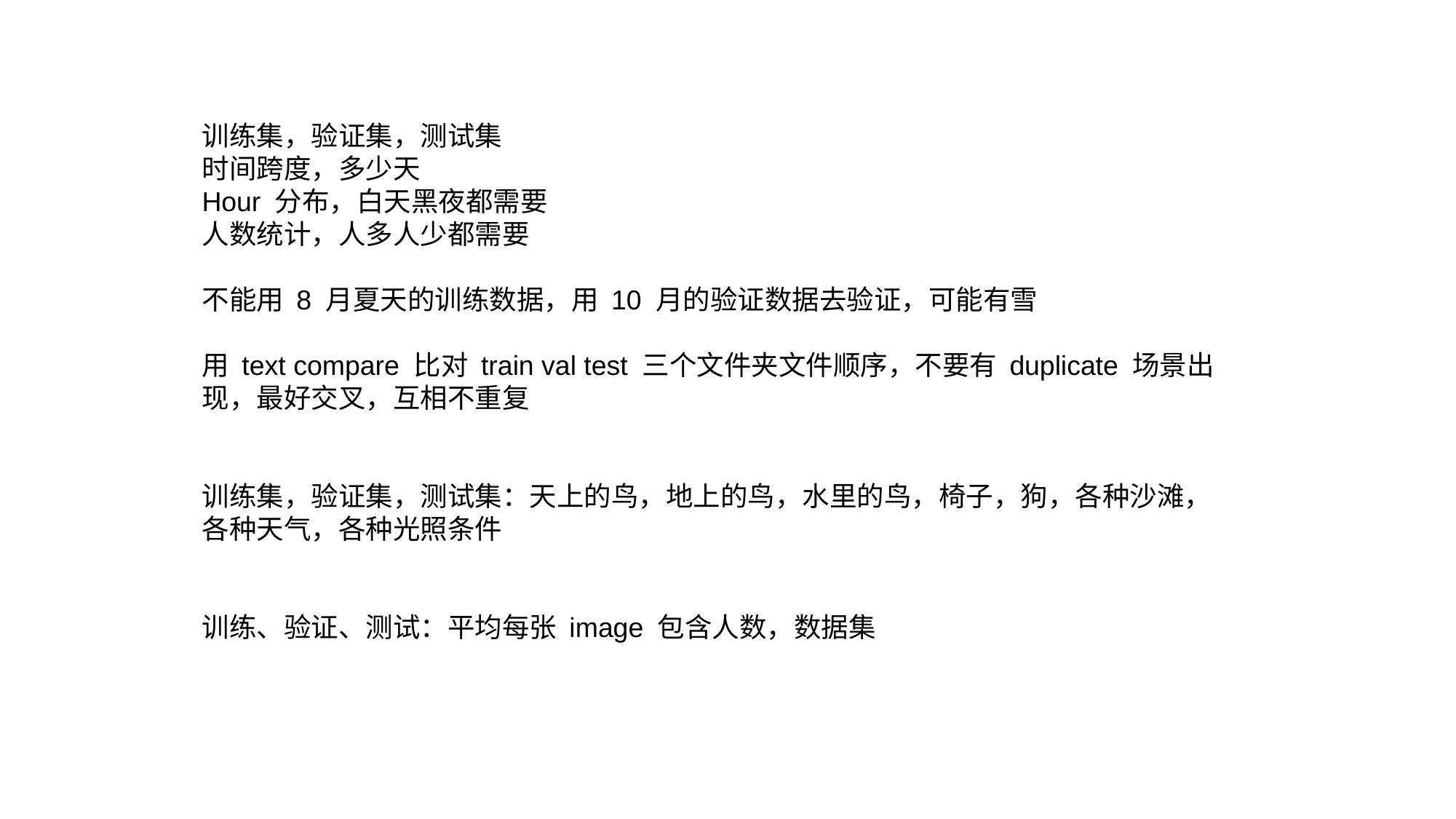

训练集，验证集，测试集
时间跨度，多少天
Hour 分布，白天黑夜都需要
人数统计，人多人少都需要

不能用 8 月夏天的训练数据，用 10 月的验证数据去验证，可能有雪

用 text compare 比对 train val test 三个文件夹文件顺序，不要有 duplicate 场景出现，最好交叉，互相不重复

训练集，验证集，测试集：天上的鸟，地上的鸟，水里的鸟，椅子，狗，各种沙滩，各种天气，各种光照条件

训练、验证、测试：平均每张 image 包含人数，数据集